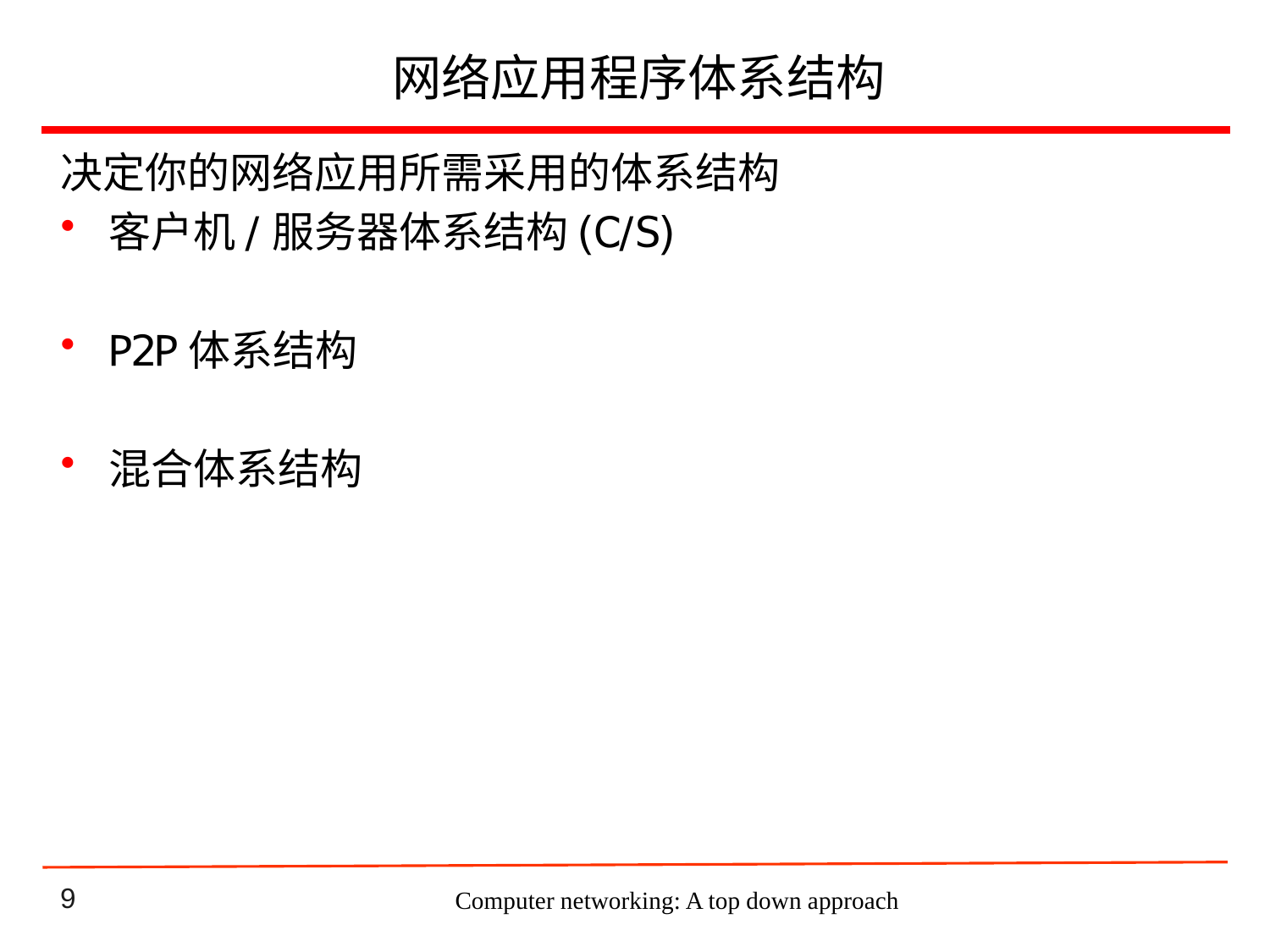

# 网络应用程序体系结构
决定你的网络应用所需采用的体系结构
客户机/服务器体系结构(C/S)

P2P体系结构

混合体系结构

Computer networking: A top down approach